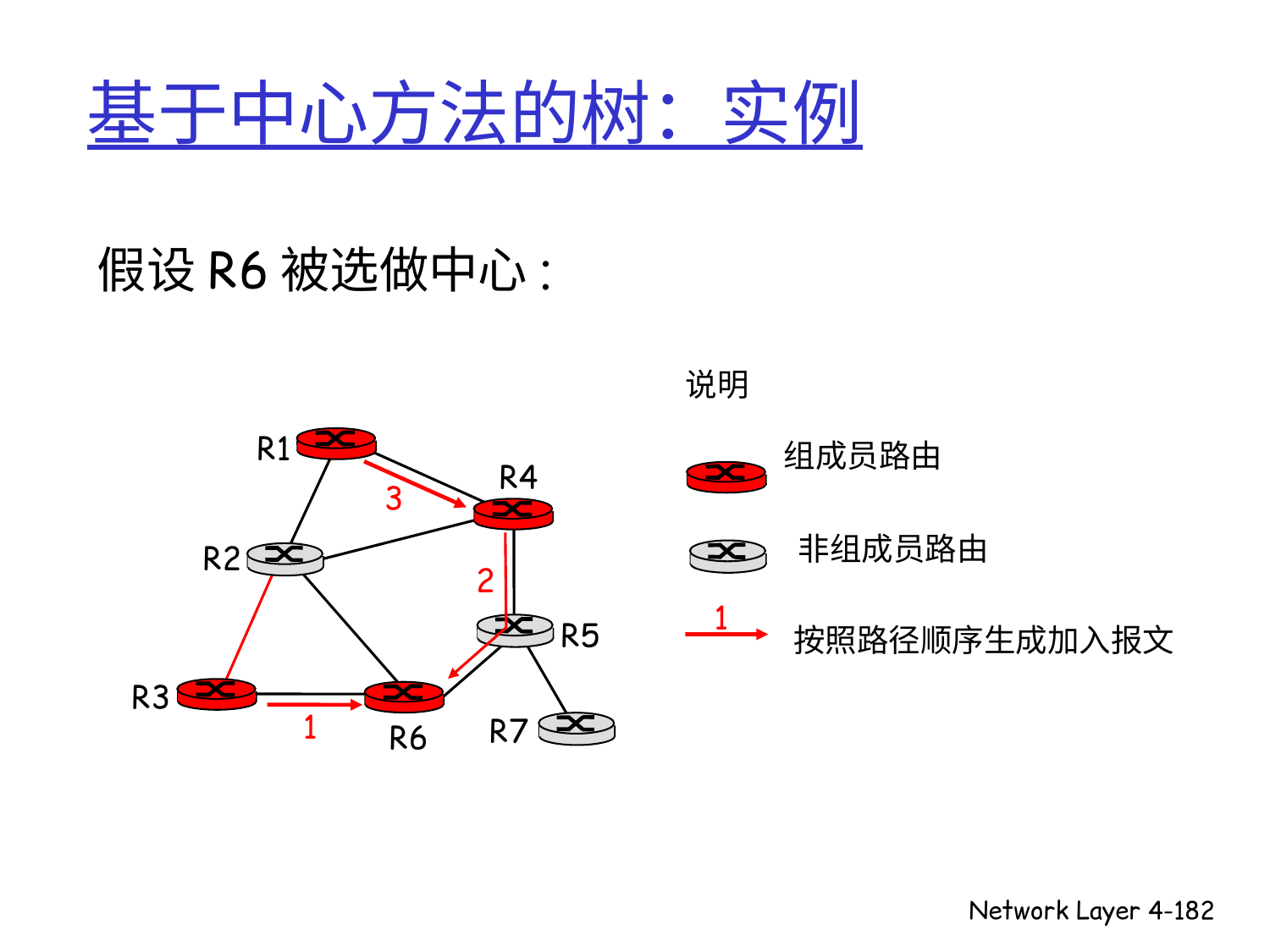

# 基于中心方法的树：实例
假设R6被选做中心:
说明
R1

组成员路由

R4

3

非组成员路由

R2

2

1
R5
按照路径顺序生成加入报文

R3

1

R7
R6

Network Layer
4-182